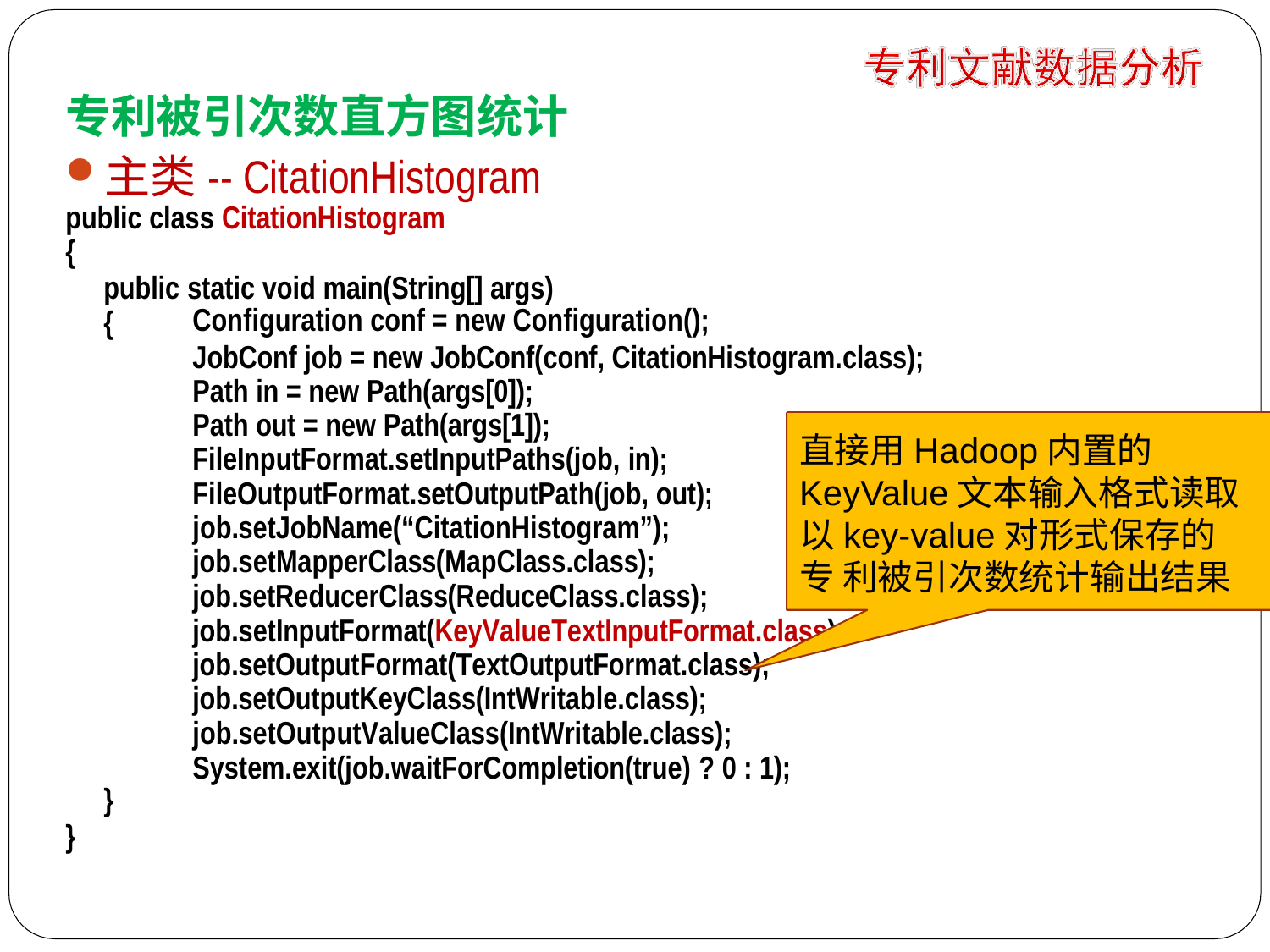

专利被引次数直方图统计
主类-- CitationHistogram
public class CitationHistogram
{
public static void main(String[] args)
{
Configuration conf = new Configuration();
JobConf job = new JobConf(conf, CitationHistogram.class); Path in = new Path(args[0]);
Path out = new Path(args[1]);

直接用Hadoop内置的 KeyValue文本输入格式读取 以key-value对形式保存的专 利被引次数统计输出结果
FileInputFormat.setInputPaths(job, in); FileOutputFormat.setOutputPath(job, out); job.setJobName(“CitationHistogram”); job.setMapperClass(MapClass.class); job.setReducerClass(ReduceClass.class);
job.setInputFormat(KeyValueTextInputFormat.class); job.setOutputFormat(TextOutputFormat.class); job.setOutputKeyClass(IntWritable.class); job.setOutputValueClass(IntWritable.class); System.exit(job.waitForCompletion(true) ? 0 : 1);
}
}